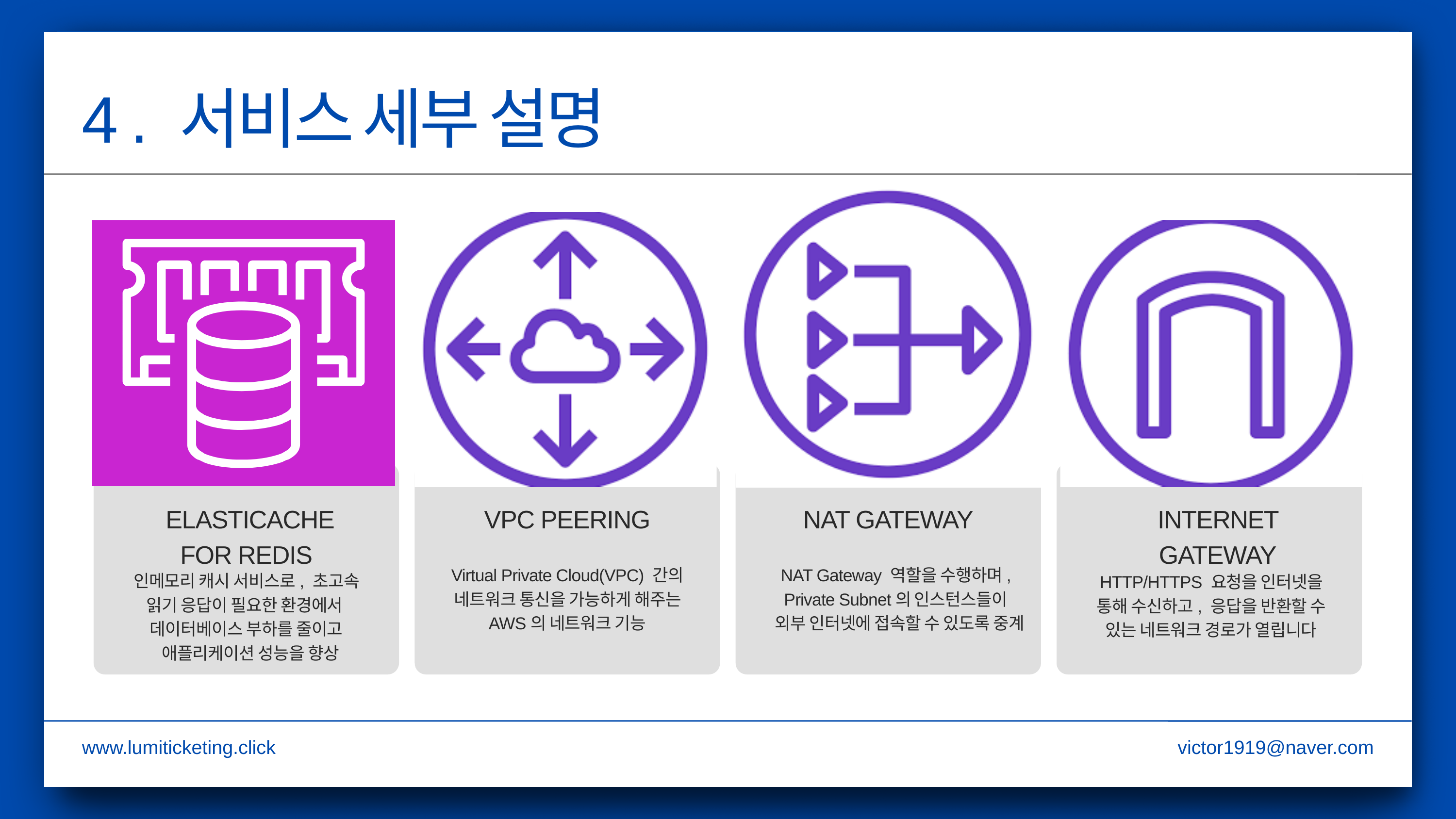

4 . 서비스 세부 설명

 ELASTICACHE FOR REDIS
VPC PEERING
NAT GATEWAY
INTERNET GATEWAY
Virtual Private Cloud(VPC) 간의 네트워크 통신을 가능하게 해주는 AWS의 네트워크 기능
NAT Gateway 역할을 수행하며, Private Subnet의 인스턴스들이
 외부 인터넷에 접속할 수 있도록 중계
인메모리 캐시 서비스로, 초고속 읽기 응답이 필요한 환경에서
데이터베이스 부하를 줄이고
 애플리케이션 성능을 향상
HTTP/HTTPS 요청을 인터넷을 통해 수신하고, 응답을 반환할 수 있는 네트워크 경로가 열립니다

www.lumiticketing.click
victor1919@naver.com